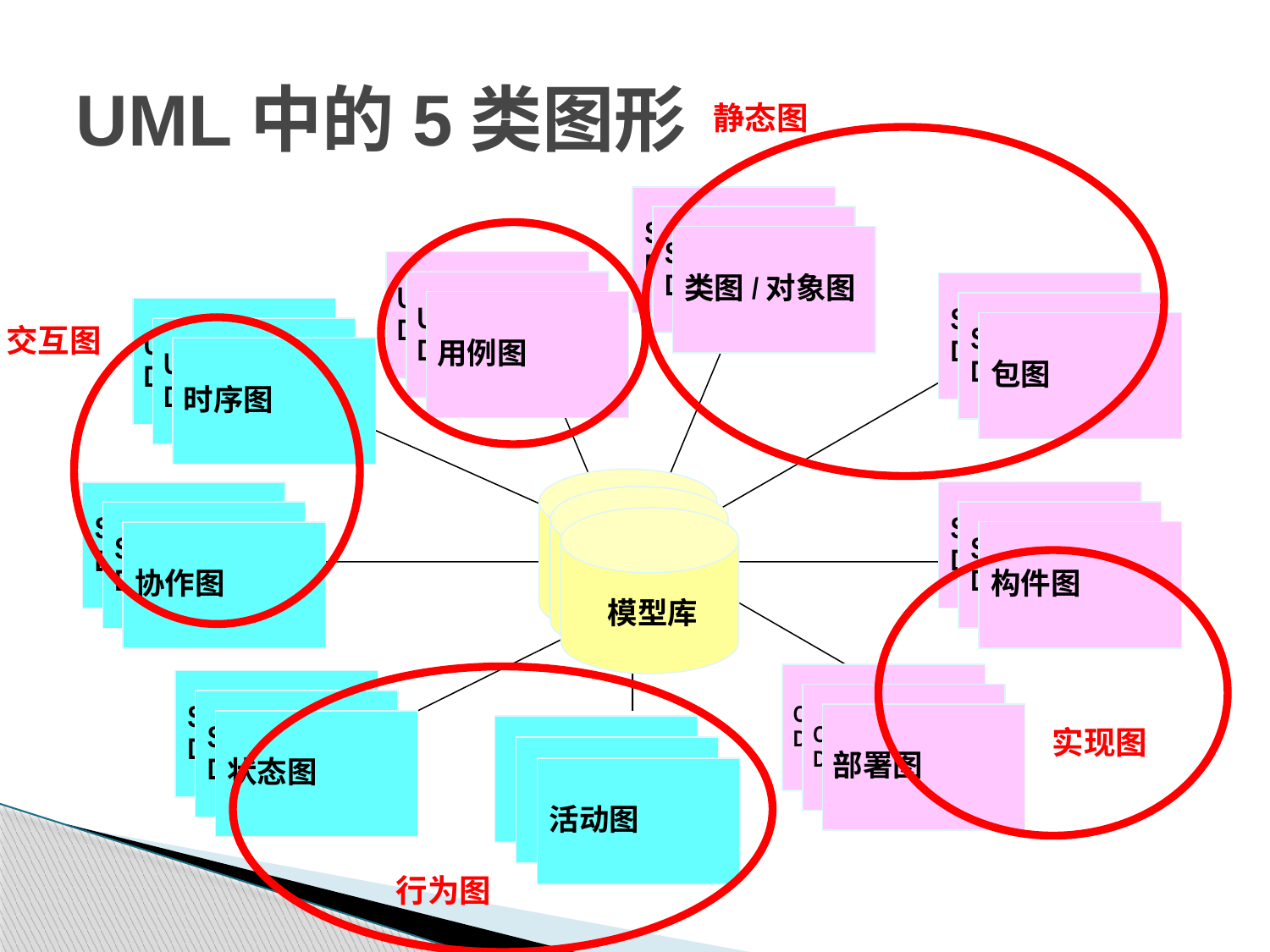

# UML中的5类图形
静态图

State
Diagrams
State
Diagrams

类图/对象图
Use Case
Diagrams
Use Case
Diagrams
State
Diagrams
用例图
State
Diagrams
Use Case
Diagrams
交互图

包图
Use Case
Diagrams

时序图

Scenario
Diagrams
State
Diagrams
Scenario
Diagrams
State
Diagrams
构件图
协作图

实现图

模型库

Component
Diagrams

行为图
Scenario
Diagrams
Component
Diagrams
Scenario
Diagrams
部署图
状态图

活动图